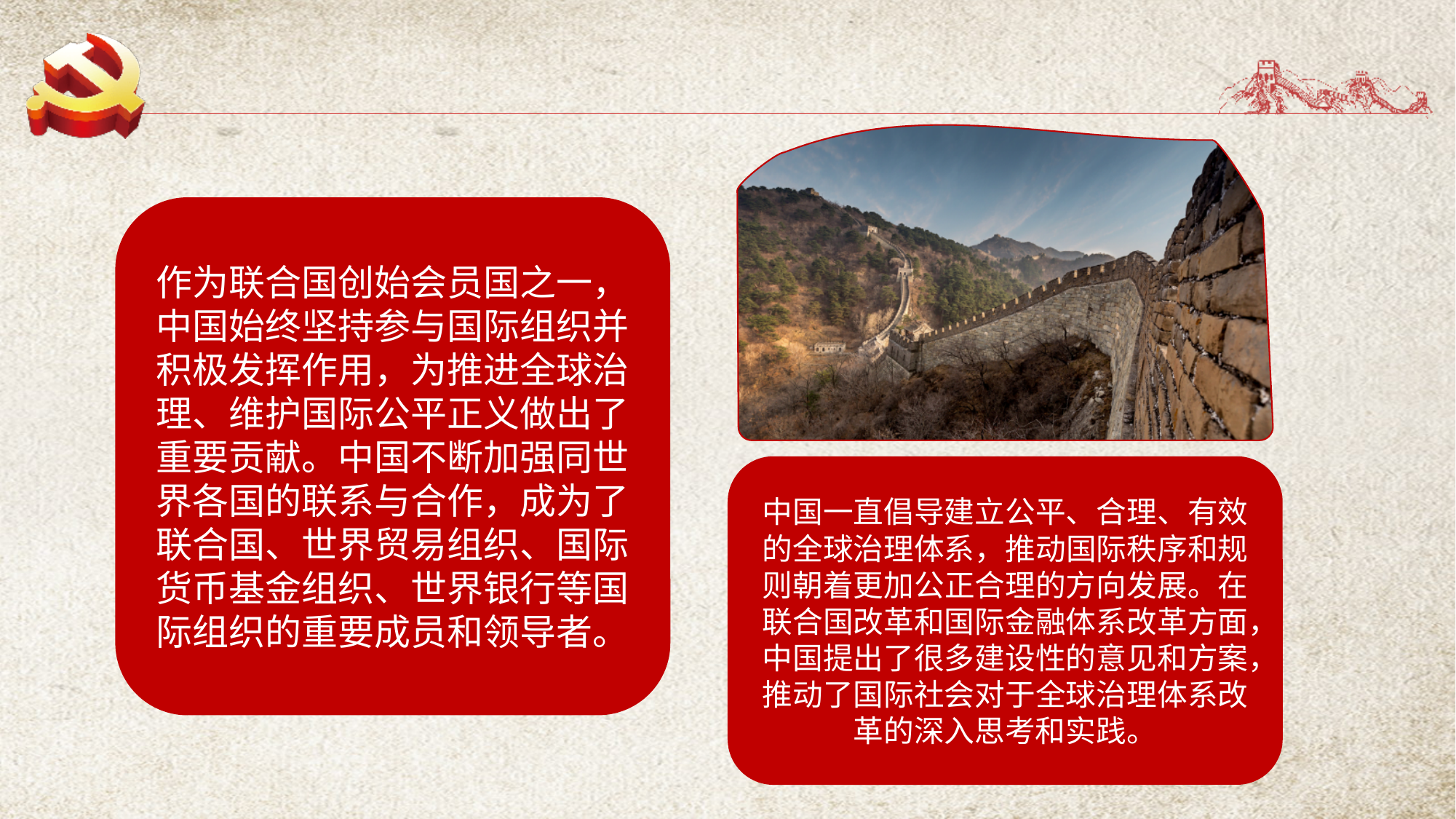

作为联合国创始会员国之一，中国始终坚持参与国际组织并积极发挥作用，为推进全球治理、维护国际公平正义做出了重要贡献。中国不断加强同世界各国的联系与合作，成为了联合国、世界贸易组织、国际货币基金组织、世界银行等国际组织的重要成员和领导者。
中国一直倡导建立公平、合理、有效的全球治理体系，推动国际秩序和规则朝着更加公正合理的方向发展。在联合国改革和国际金融体系改革方面，中国提出了很多建设性的意见和方案，推动了国际社会对于全球治理体系改革的深入思考和实践。